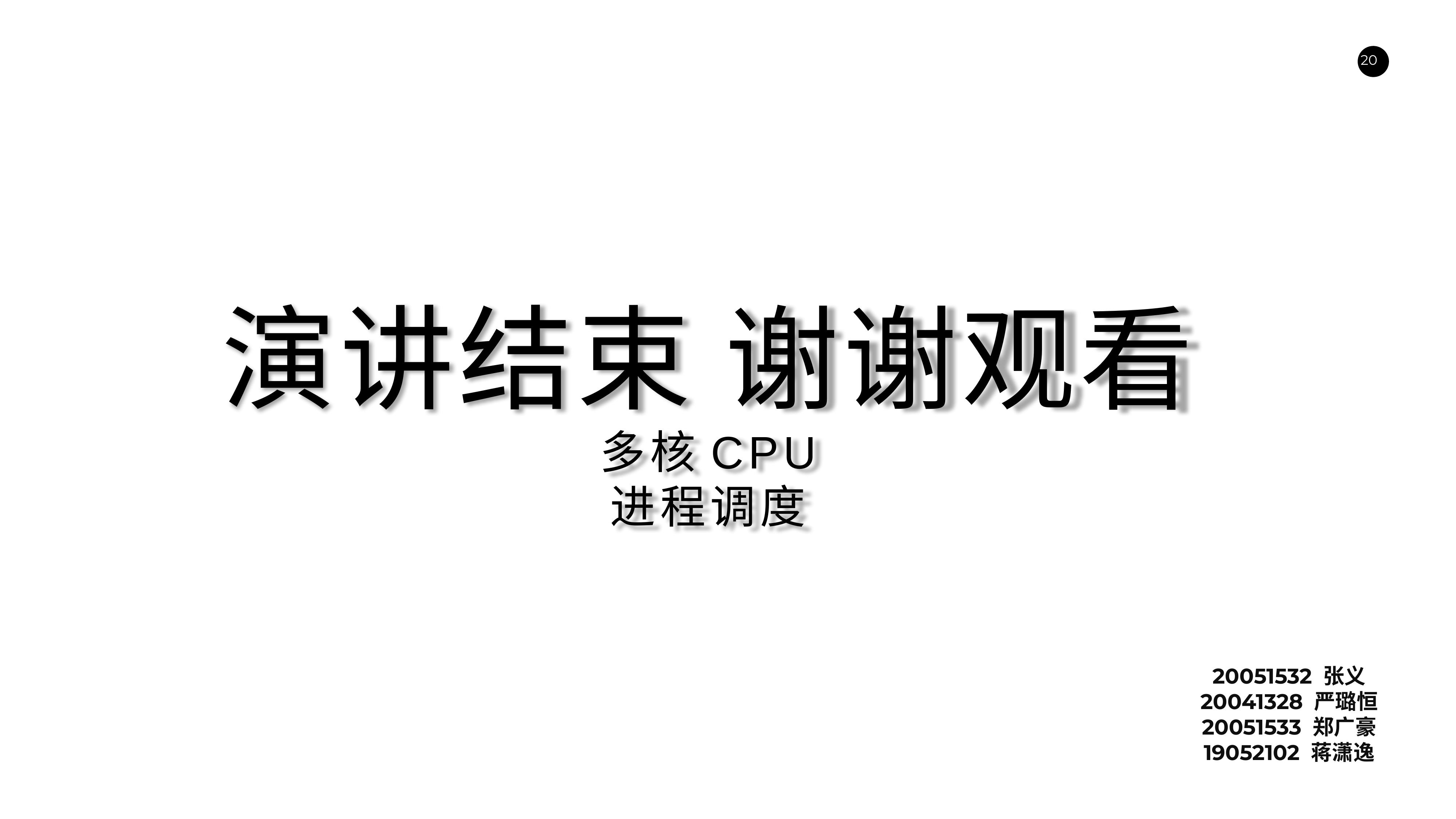

演讲结束 谢谢观看
多核CPU
进程调度
20051532 张义
20041328 严璐恒
20051533 郑广豪
19052102 蒋潇逸